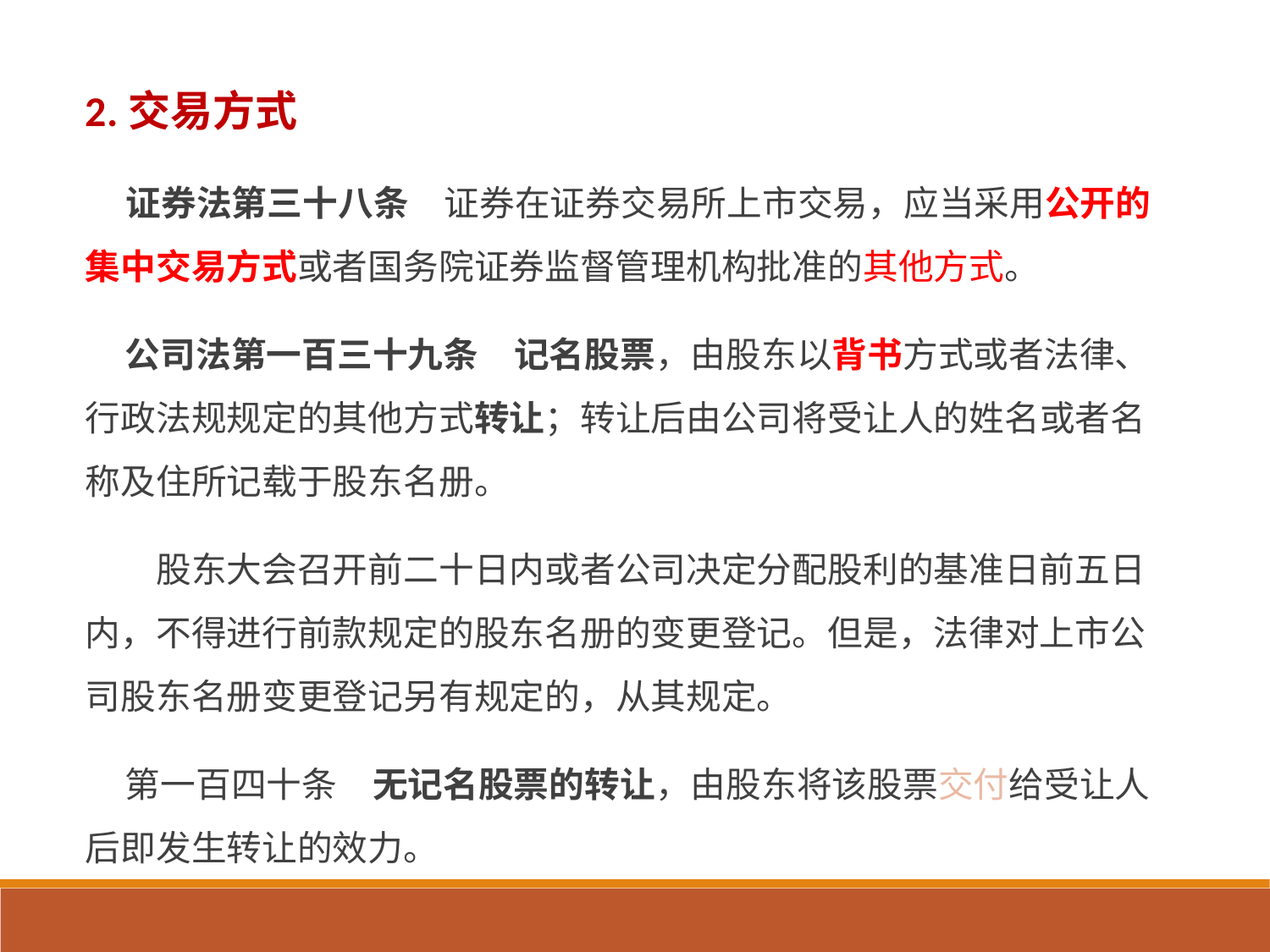

2.交易方式
    证券法第三十八条　证券在证券交易所上市交易，应当采用公开的集中交易方式或者国务院证券监督管理机构批准的其他方式。
    公司法第一百三十九条　记名股票，由股东以背书方式或者法律、行政法规规定的其他方式转让；转让后由公司将受让人的姓名或者名称及住所记载于股东名册。
　　股东大会召开前二十日内或者公司决定分配股利的基准日前五日内，不得进行前款规定的股东名册的变更登记。但是，法律对上市公司股东名册变更登记另有规定的，从其规定。
    第一百四十条　无记名股票的转让，由股东将该股票交付给受让人后即发生转让的效力。